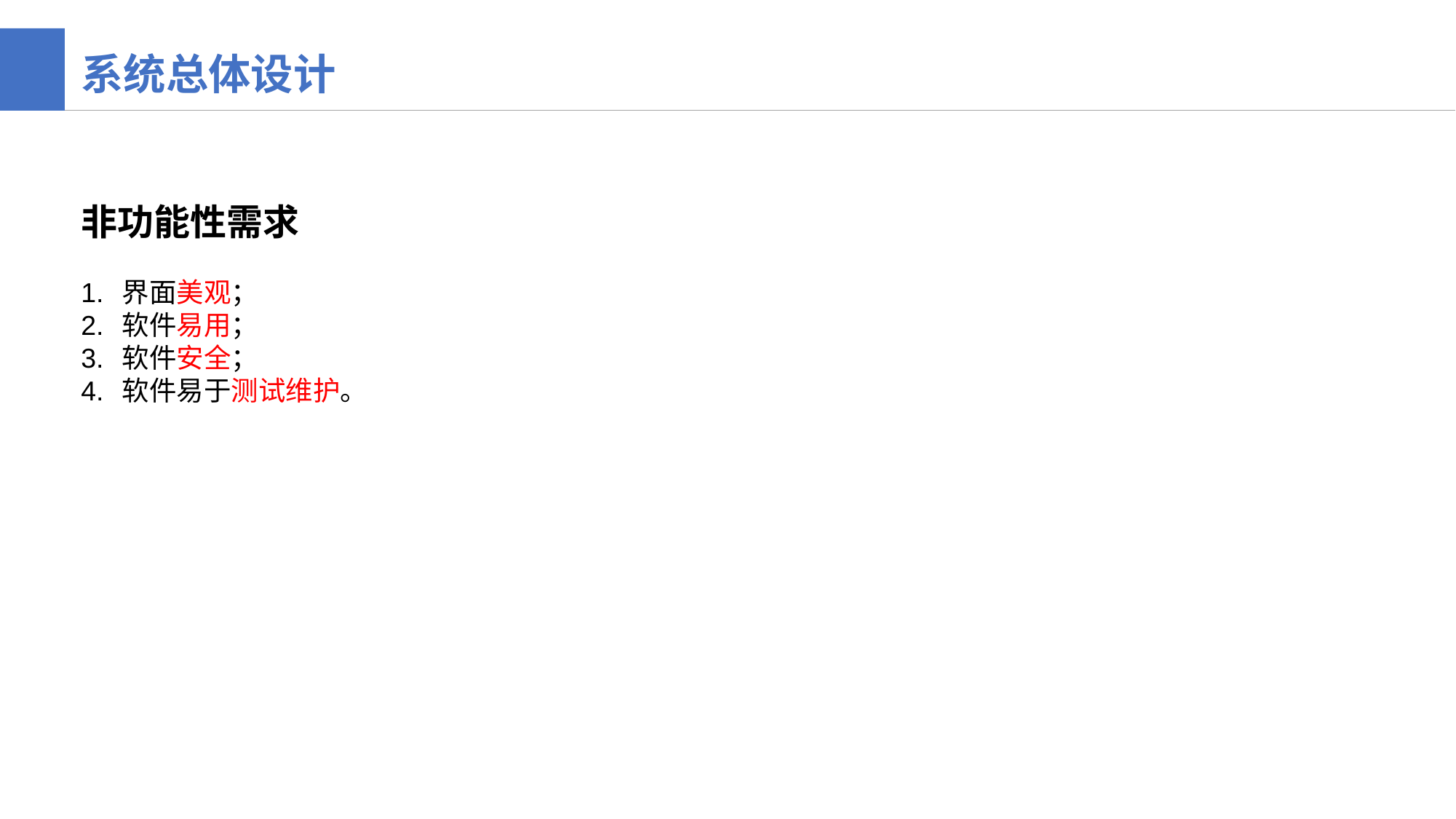

系统总体设计
非功能性需求

界面美观；
软件易用；
软件安全；
软件易于测试维护。
50%
90%
70%